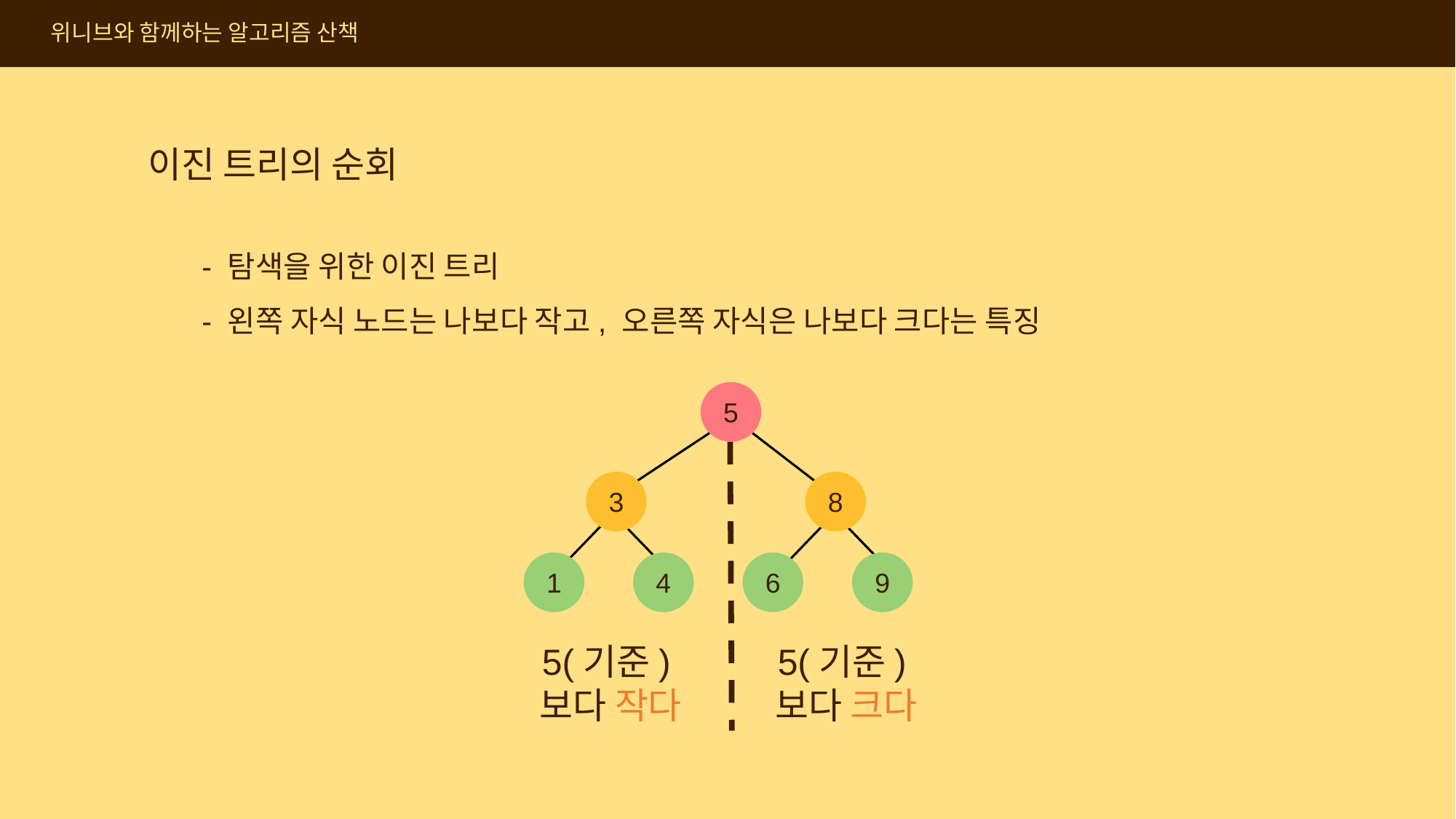

위니브와 함께하는 알고리즘 산책
이진 트리의 순회
- 탐색을 위한 이진 트리
- 왼쪽 자식 노드는 나보다 작고, 오른쪽 자식은 나보다 크다는 특징
5
8
3
1
4
6
9
5(기준)보다 크다
5(기준)보다 작다